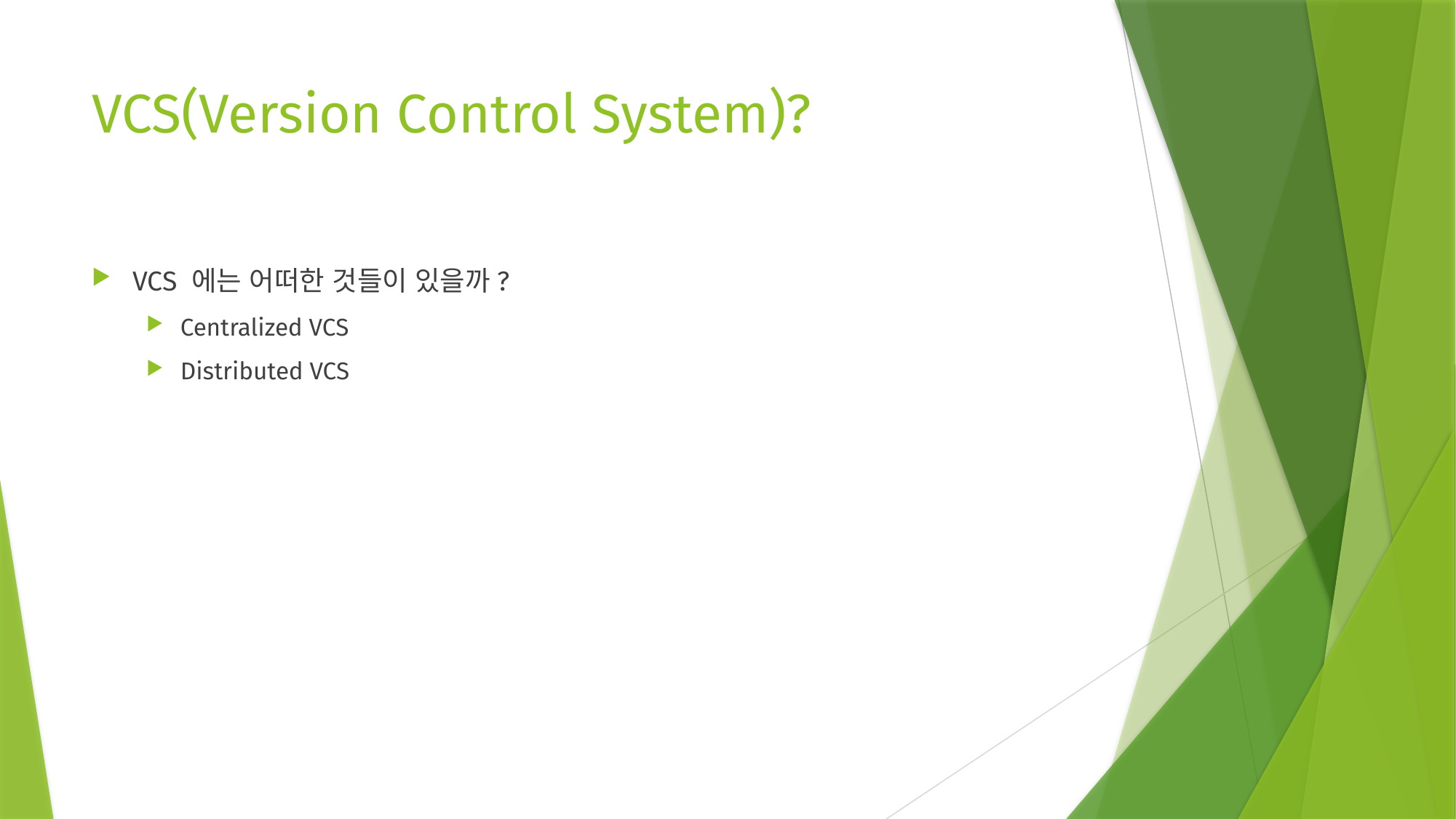

# VCS(Version Control System)?
VCS 에는 어떠한 것들이 있을까?
Centralized VCS
Distributed VCS